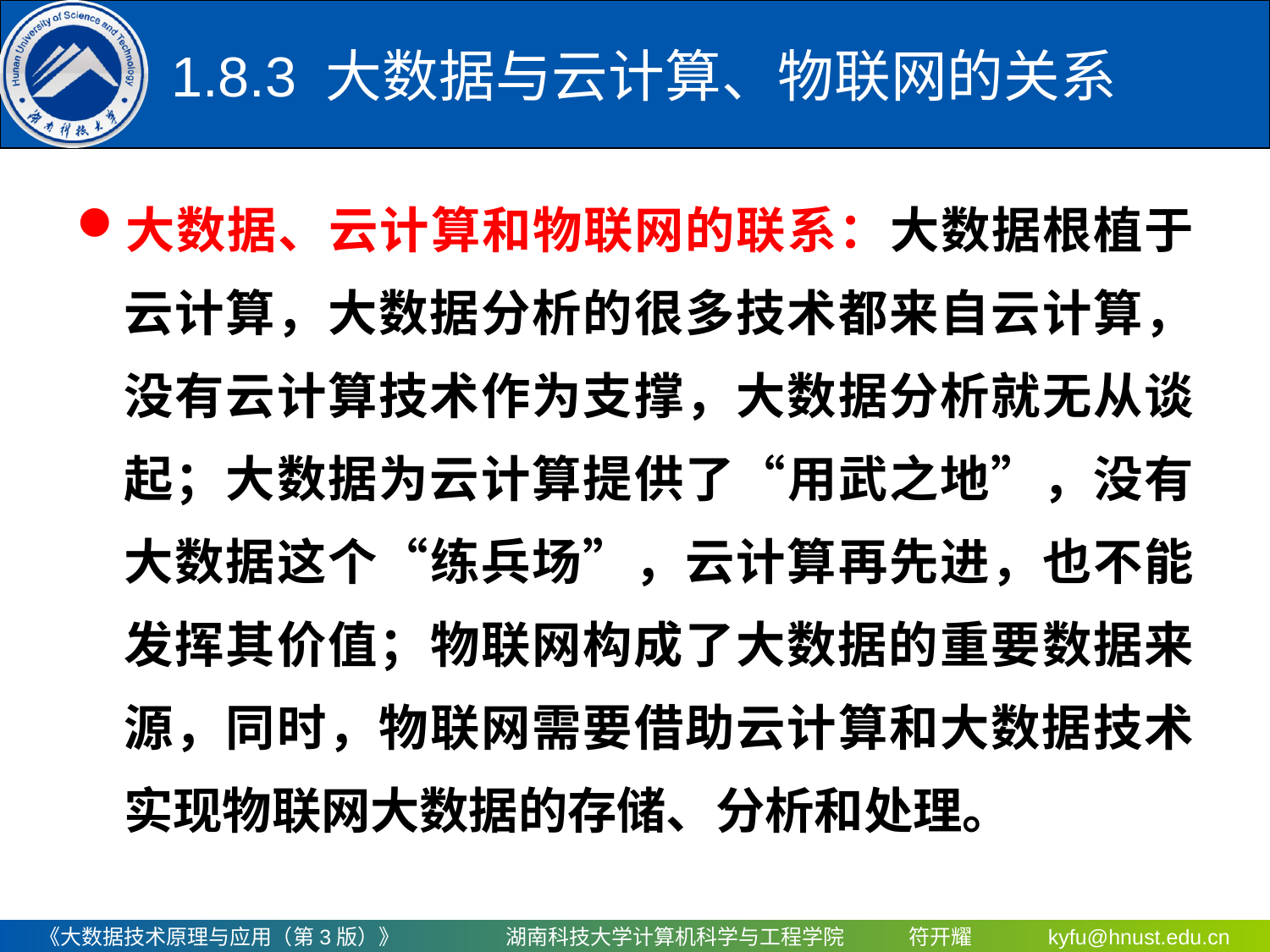

# 1.8.3 大数据与云计算、物联网的关系
大数据、云计算和物联网的联系：大数据根植于云计算，大数据分析的很多技术都来自云计算，没有云计算技术作为支撑，大数据分析就无从谈起；大数据为云计算提供了“用武之地”，没有大数据这个“练兵场”，云计算再先进，也不能发挥其价值；物联网构成了大数据的重要数据来源，同时，物联网需要借助云计算和大数据技术实现物联网大数据的存储、分析和处理。